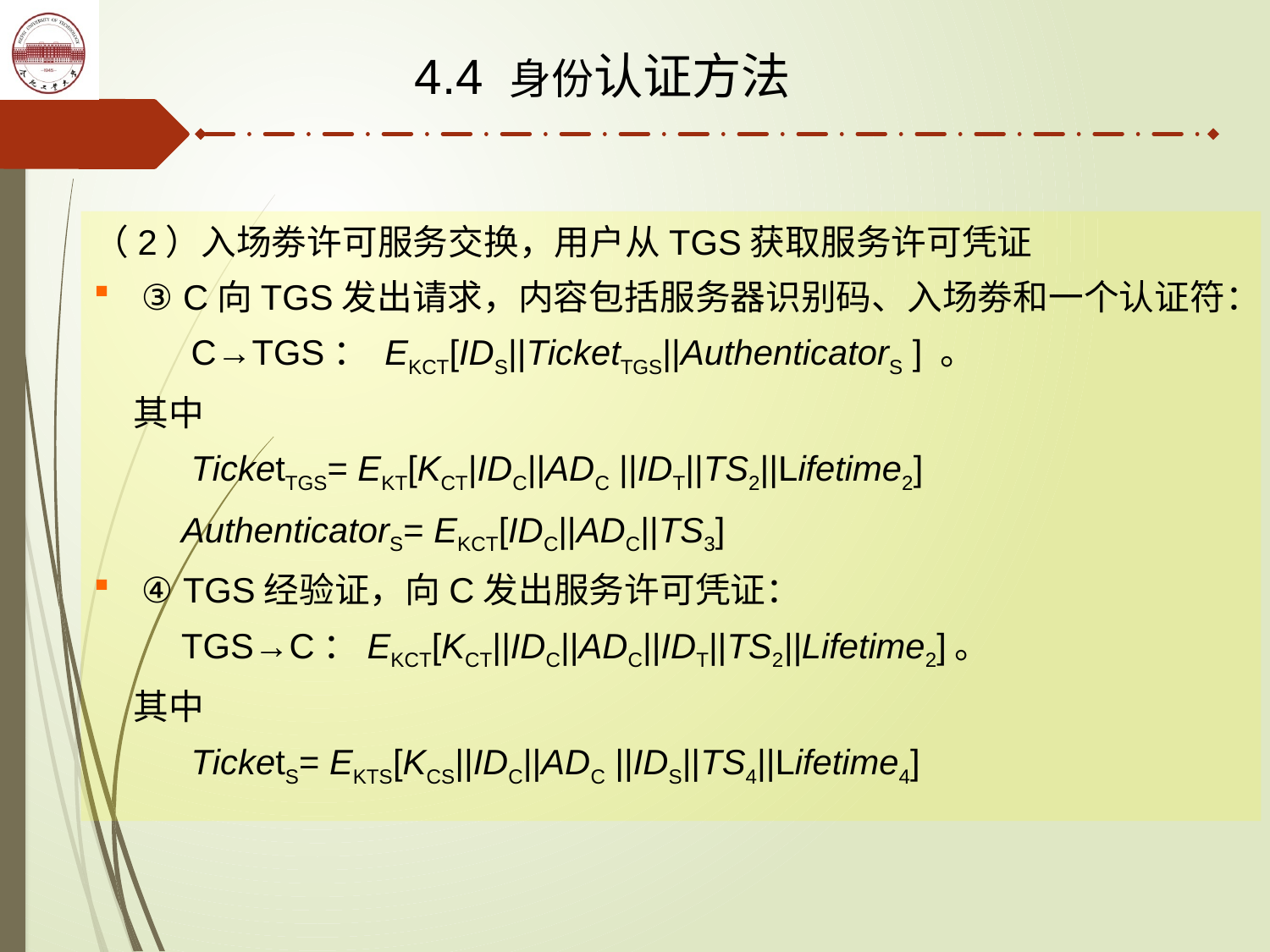

4.4 身份认证方法
（2）入场劵许可服务交换，用户从TGS获取服务许可凭证
③ C向TGS发出请求，内容包括服务器识别码、入场劵和一个认证符：
          C→TGS： EKCT[IDS||TicketTGS||AuthenticatorS ] 。
    其中
          TicketTGS= EKT[KCT|IDC||ADC ||IDT||TS2||Lifetime2]
         AuthenticatorS= EKCT[IDC||ADC||TS3]
④ TGS经验证，向C发出服务许可凭证：
         TGS→C：EKCT[KCT||IDC||ADC||IDT||TS2||Lifetime2]。
    其中
          TicketS= EKTS[KCS||IDC||ADC ||IDS||TS4||Lifetime4]